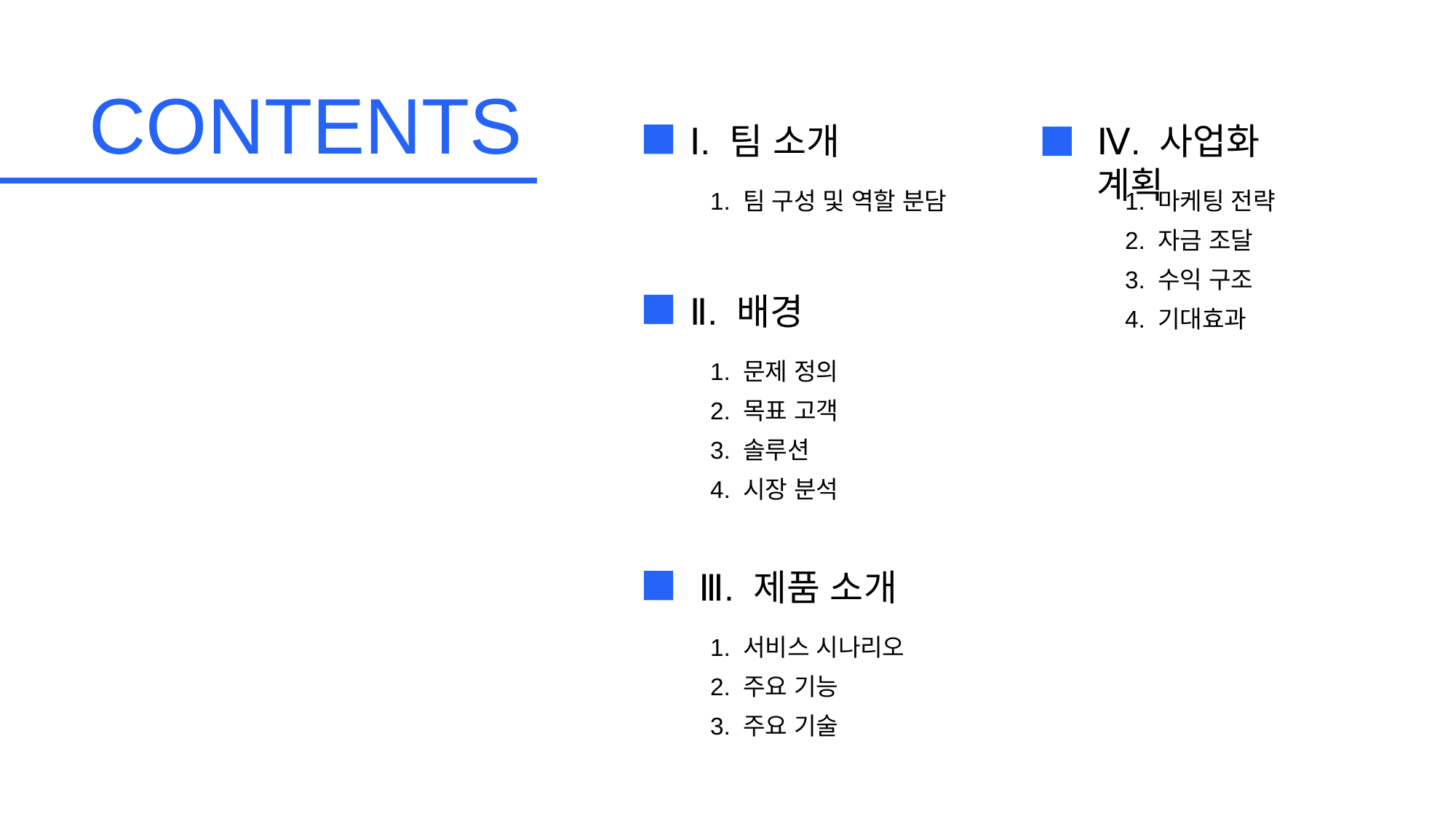

CONTENTS
Ⅳ. 사업화 계획

1. 마케팅 전략
2. 자금 조달
3. 수익 구조
4. 기대효과
Ⅰ. 팀 소개

1. 팀 구성 및 역할 분담

Ⅱ. 배경

1. 문제 정의
2. 목표 고객
3. 솔루션
4. 시장 분석

Ⅲ. 제품 소개

1. 서비스 시나리오
2. 주요 기능
3. 주요 기술